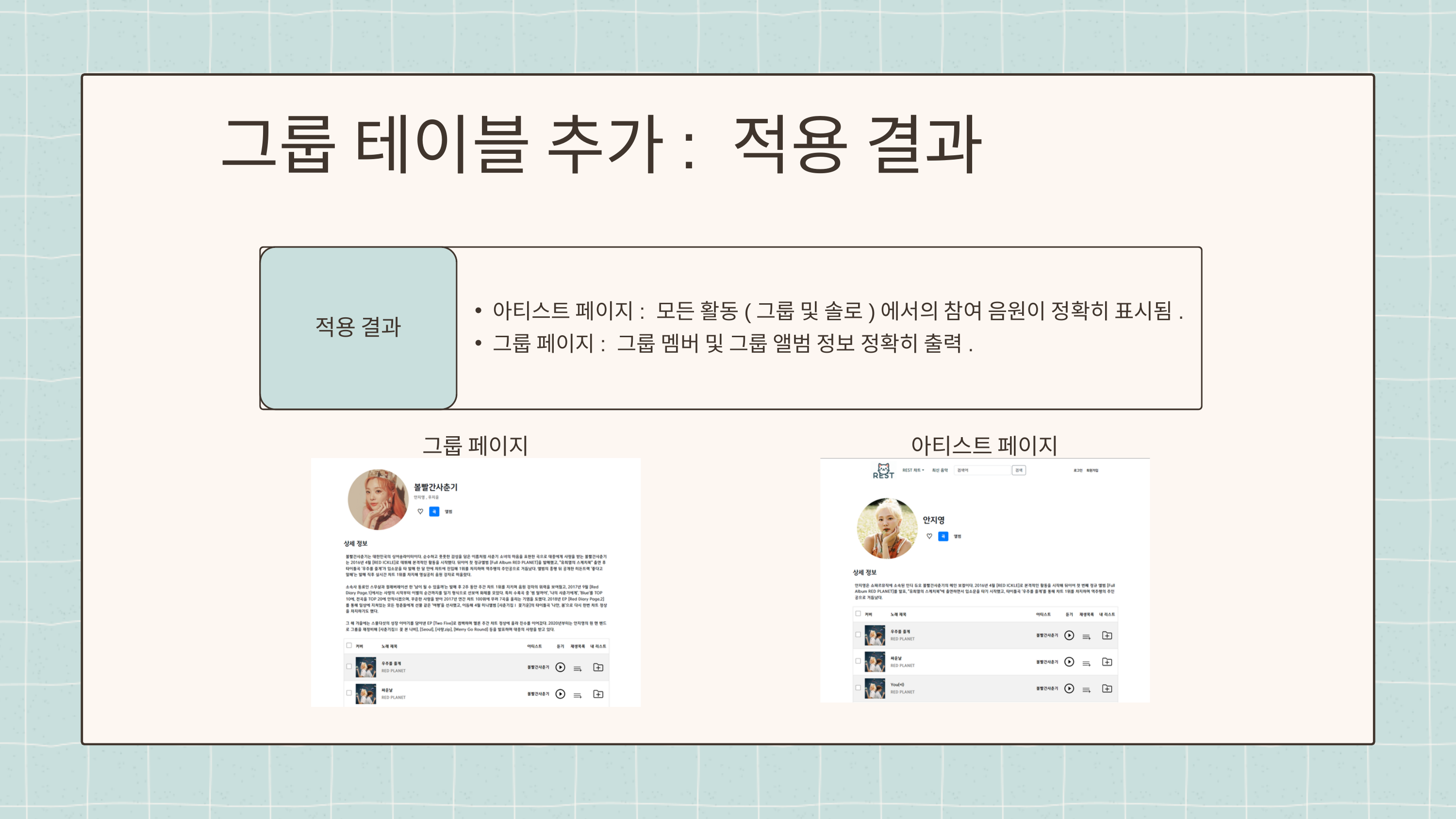

그룹 테이블 추가: 적용 결과

적용 결과
아티스트 페이지: 모든 활동(그룹 및 솔로)에서의 참여 음원이 정확히 표시됨.
그룹 페이지: 그룹 멤버 및 그룹 앨범 정보 정확히 출력.

그룹 페이지
아티스트 페이지